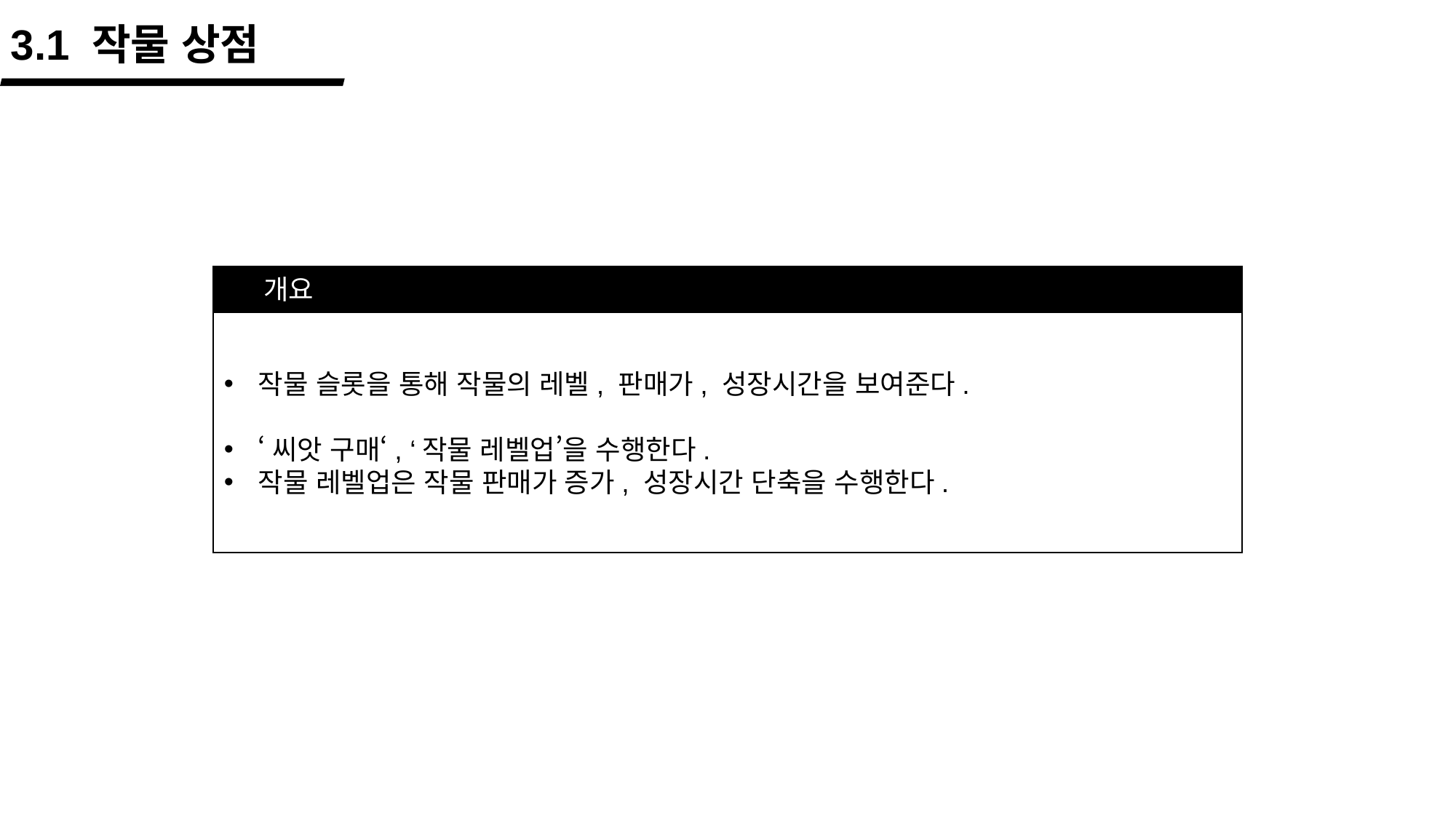

3.1 작물 상점

개요

작물 슬롯을 통해 작물의 레벨, 판매가, 성장시간을 보여준다.

‘씨앗 구매‘, ‘작물 레벨업’을 수행한다.
작물 레벨업은 작물 판매가 증가, 성장시간 단축을 수행한다.